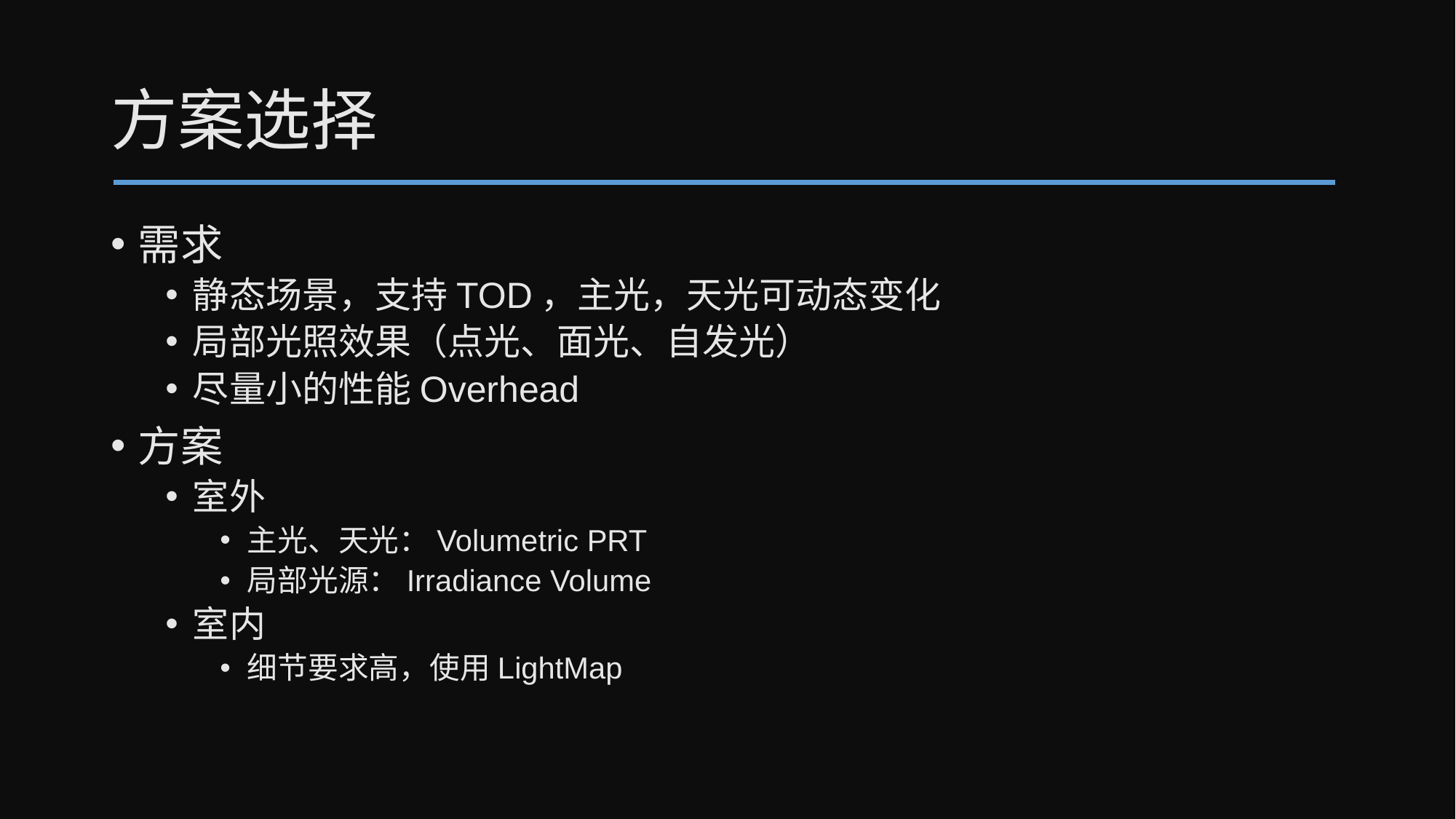

# 方案选择
需求
静态场景，支持TOD，主光，天光可动态变化
局部光照效果（点光、面光、自发光）
尽量小的性能Overhead
方案
室外
主光、天光：Volumetric PRT
局部光源：Irradiance Volume
室内
细节要求高，使用LightMap